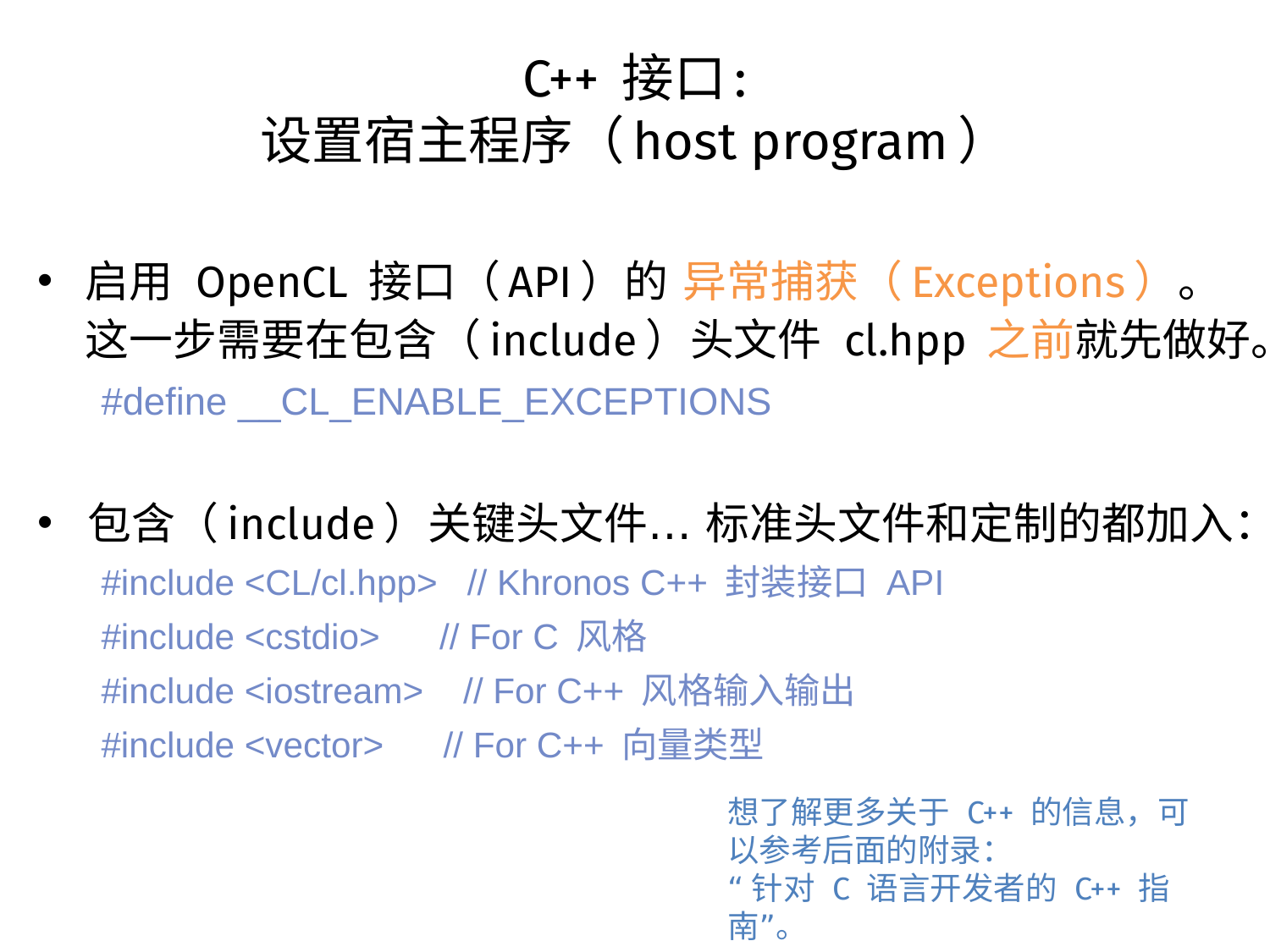

C++ 接口:
设置宿主程序（host program）
启用 OpenCL 接口（API）的 异常捕获（Exceptions）。这一步需要在包含（include）头文件 cl.hpp 之前就先做好。
#define __CL_ENABLE_EXCEPTIONS

包含（include）关键头文件… 标准头文件和定制的都加入：
#include <CL/cl.hpp>   // Khronos C++ 封装接口 API
#include <cstdio>      // For C 风格
#include <iostream>    // For C++ 风格输入输出
#include <vector>      // For C++ 向量类型

想了解更多关于 C++ 的信息，可以参考后面的附录：
“针对 C 语言开发者的 C++ 指南”。